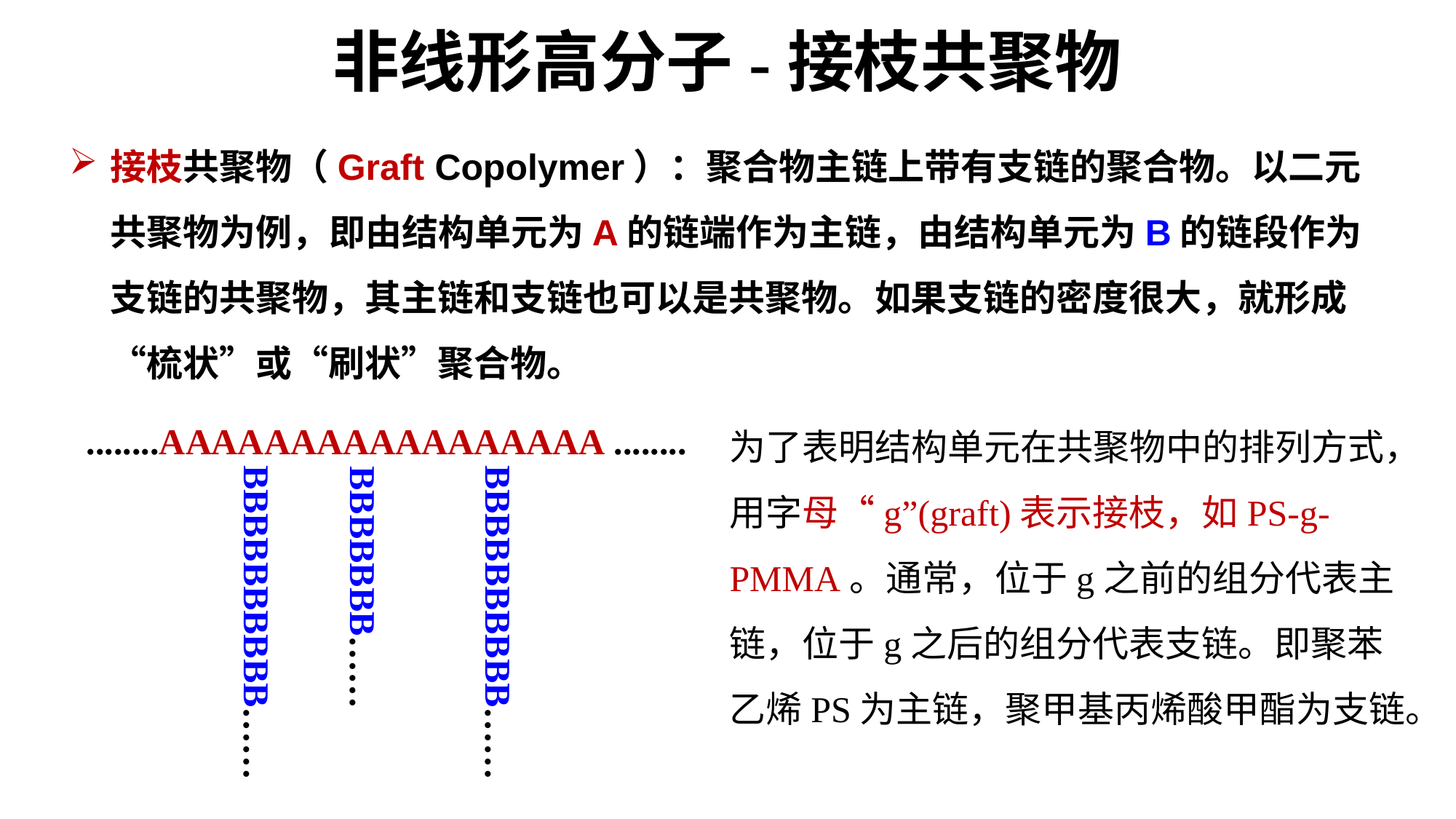

# 非线形高分子-接枝共聚物
接枝共聚物（Graft Copolymer）：聚合物主链上带有支链的聚合物。以二元共聚物为例，即由结构单元为A的链端作为主链，由结构单元为B的链段作为支链的共聚物，其主链和支链也可以是共聚物。如果支链的密度很大，就形成“梳状”或“刷状”聚合物。
为了表明结构单元在共聚物中的排列方式，用字母“g”(graft)表示接枝，如PS-g-PMMA。通常，位于g之前的组分代表主链，位于g之后的组分代表支链。即聚苯乙烯PS为主链，聚甲基丙烯酸甲酯为支链。
........AAAAAAAAAAAAAAAAA ........
BBBBBBBBBB……
BBBBBBBBBB……
BBBBBBB……